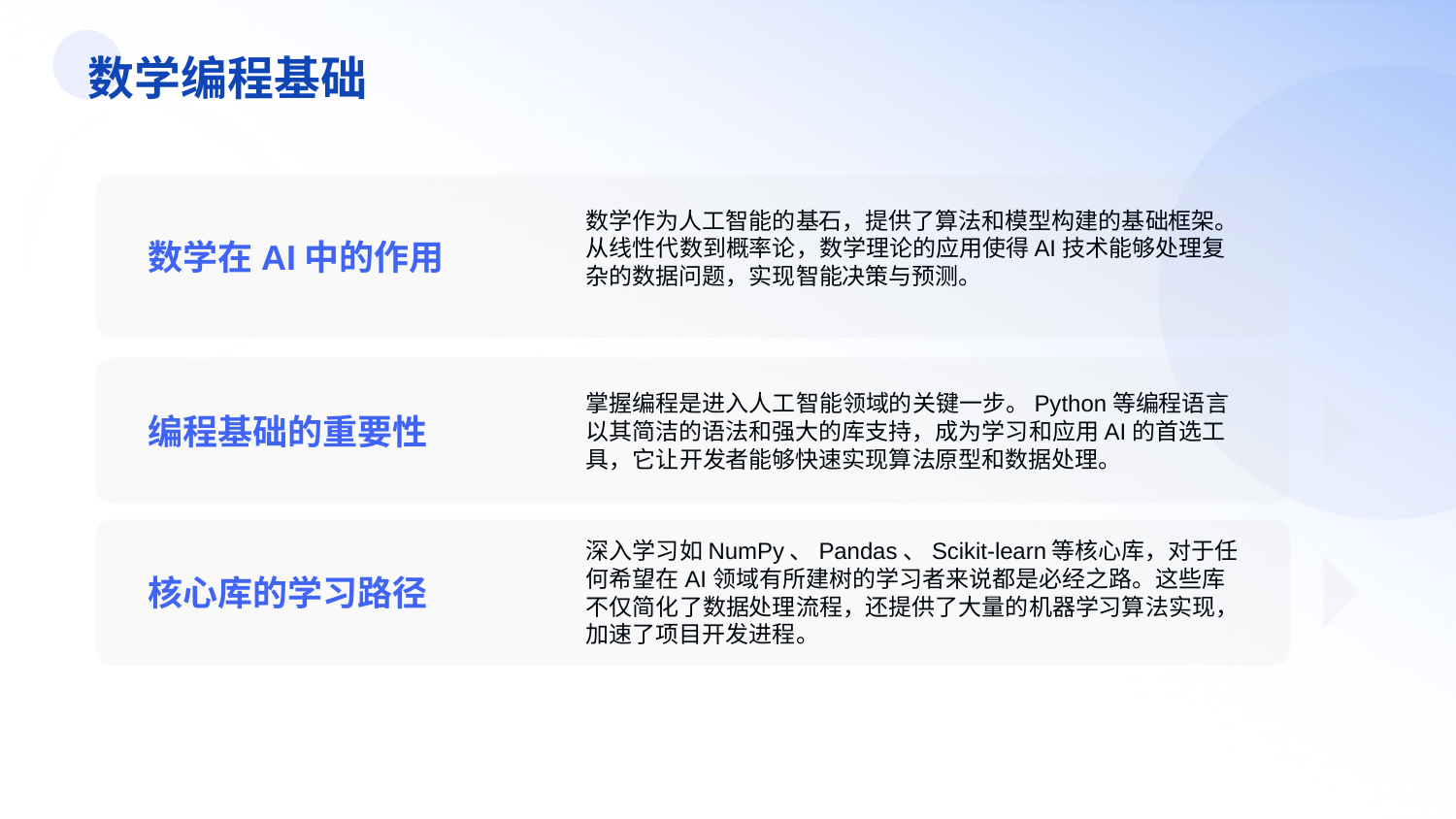

数学编程基础

数学作为人工智能的基石，提供了算法和模型构建的基础框架。从线性代数到概率论，数学理论的应用使得AI技术能够处理复杂的数据问题，实现智能决策与预测。
数学在AI中的作用

掌握编程是进入人工智能领域的关键一步。Python等编程语言以其简洁的语法和强大的库支持，成为学习和应用AI的首选工具，它让开发者能够快速实现算法原型和数据处理。
编程基础的重要性

深入学习如NumPy、Pandas、Scikit-learn等核心库，对于任何希望在AI领域有所建树的学习者来说都是必经之路。这些库不仅简化了数据处理流程，还提供了大量的机器学习算法实现，加速了项目开发进程。
核心库的学习路径